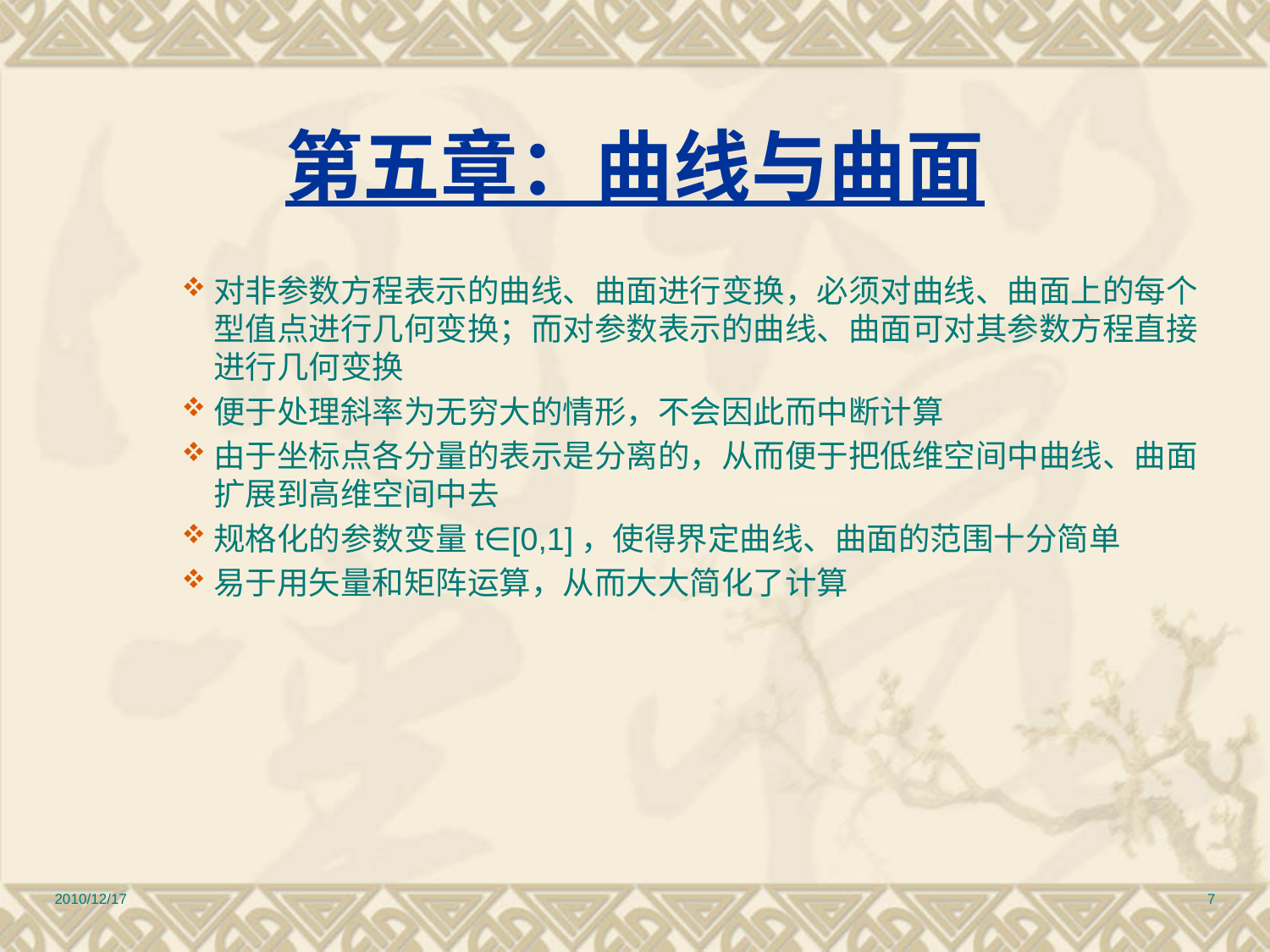

# 第五章：曲线与曲面
对非参数方程表示的曲线、曲面进行变换，必须对曲线、曲面上的每个型值点进行几何变换；而对参数表示的曲线、曲面可对其参数方程直接进行几何变换
便于处理斜率为无穷大的情形，不会因此而中断计算
由于坐标点各分量的表示是分离的，从而便于把低维空间中曲线、曲面扩展到高维空间中去
规格化的参数变量t∈[0,1]，使得界定曲线、曲面的范围十分简单
易于用矢量和矩阵运算，从而大大简化了计算
2010/12/17
7